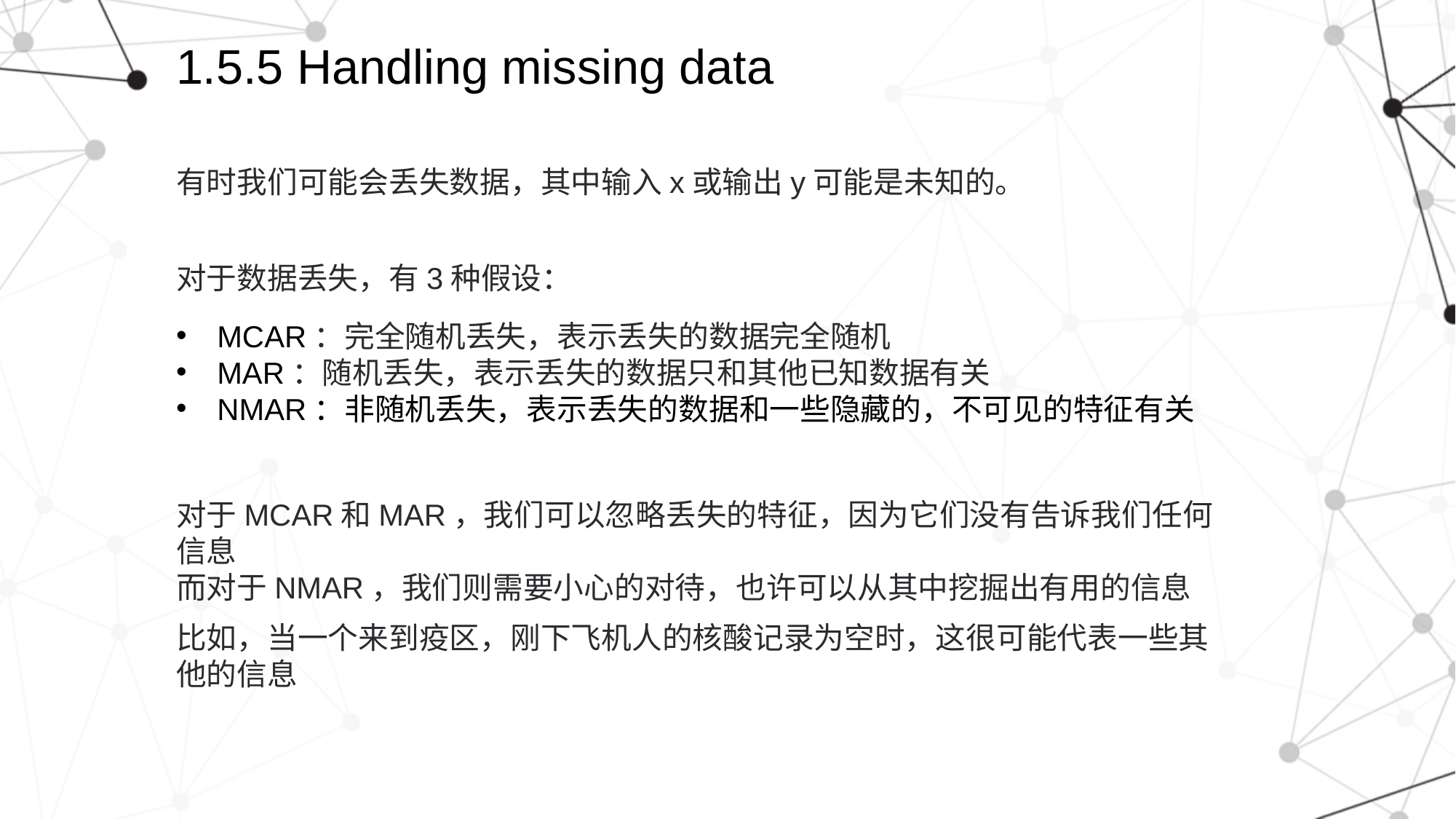

# 1.5.5 Handling missing data
有时我们可能会丢失数据，其中输入x或输出y可能是未知的。
对于数据丢失，有3种假设：

MCAR：完全随机丢失，表示丢失的数据完全随机
MAR：随机丢失，表示丢失的数据只和其他已知数据有关
NMAR：非随机丢失，表示丢失的数据和一些隐藏的，不可见的特征有关
对于MCAR和MAR，我们可以忽略丢失的特征，因为它们没有告诉我们任何信息
而对于NMAR，我们则需要小心的对待，也许可以从其中挖掘出有用的信息
比如，当一个来到疫区，刚下飞机人的核酸记录为空时，这很可能代表一些其他的信息